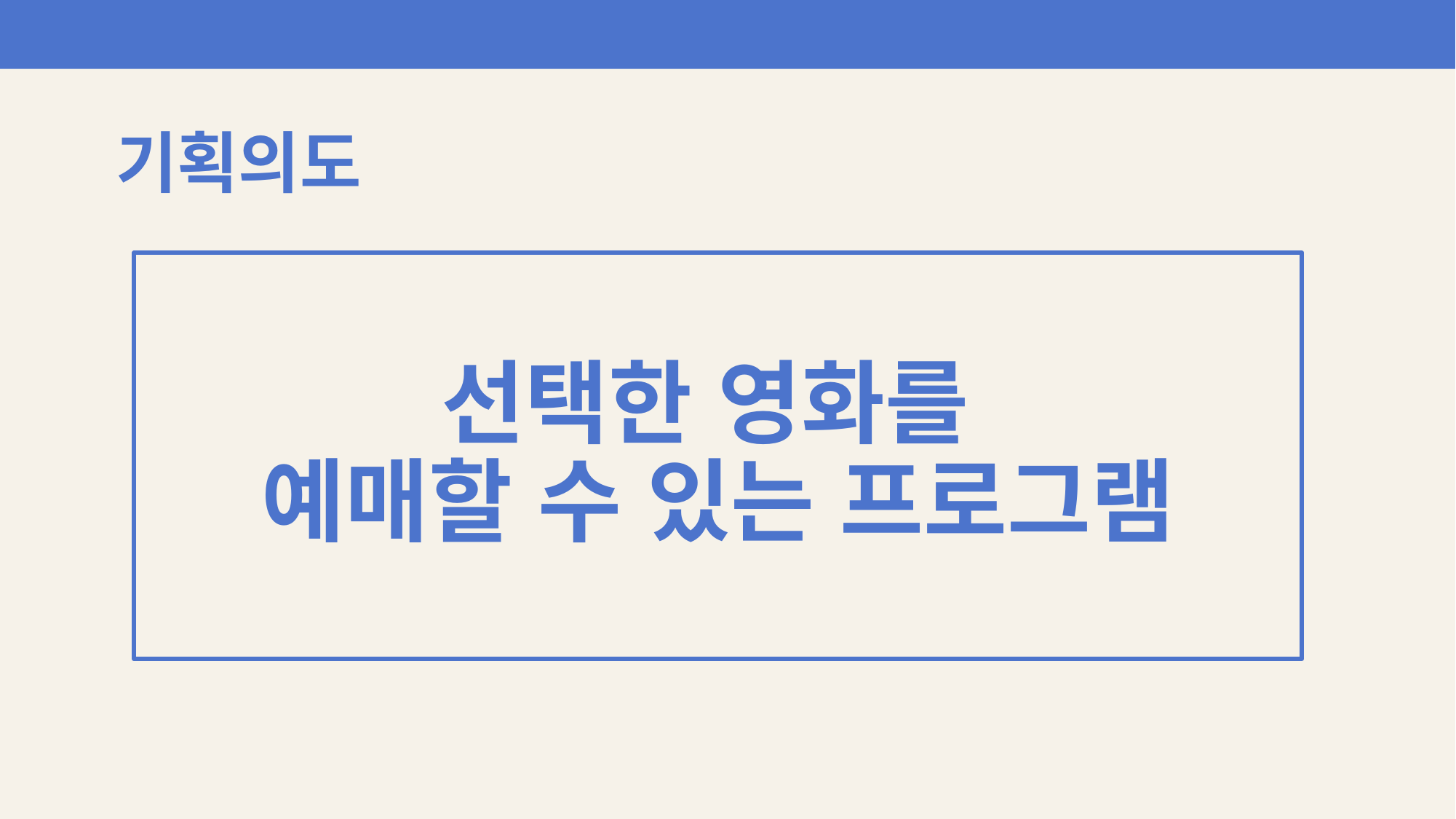

기획의도
선택한 영화를
예매할 수 있는 프로그램